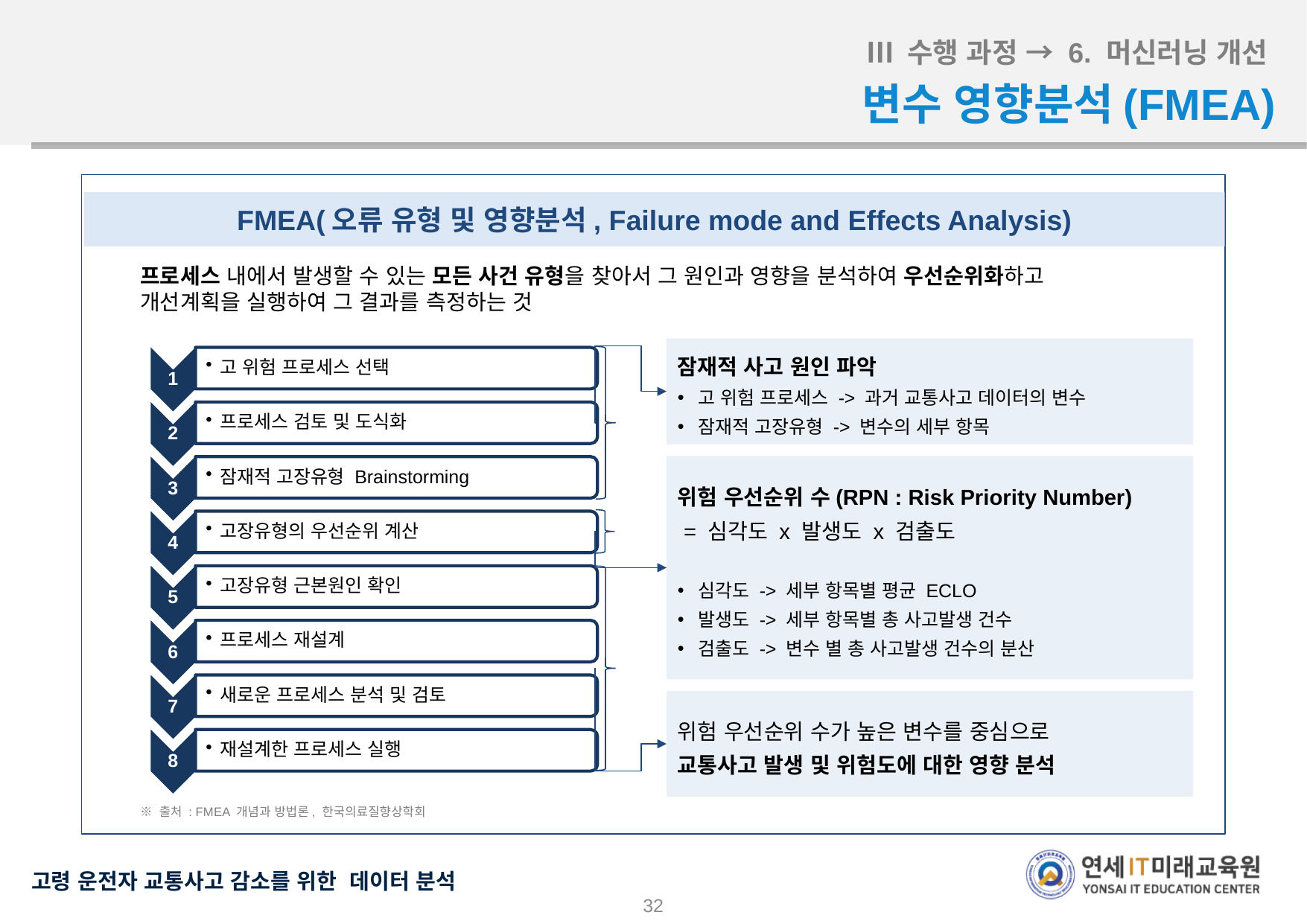

Ⅲ 수행 과정 → 6. 머신러닝 개선
변수 영향분석(FMEA)

FMEA(오류 유형 및 영향분석, Failure mode and Effects Analysis)
프로세스 내에서 발생할 수 있는 모든 사건 유형을 찾아서 그 원인과 영향을 분석하여 우선순위화하고
개선계획을 실행하여 그 결과를 측정하는 것

※ 출처 : FMEA 개념과 방법론, 한국의료질향상학회
잠재적 사고 원인 파악
고 위험 프로세스 -> 과거 교통사고 데이터의 변수
잠재적 고장유형 -> 변수의 세부 항목

1
고 위험 프로세스 선택
2
프로세스 검토 및 도식화
3
잠재적 고장유형 Brainstorming
4
고장유형의 우선순위 계산
5
고장유형 근본원인 확인
6
프로세스 재설계
7
새로운 프로세스 분석 및 검토
8
재설계한 프로세스 실행
위험 우선순위 수(RPN : Risk Priority Number)
 = 심각도 x 발생도 x 검출도

심각도 -> 세부 항목별 평균 ECLO
발생도 -> 세부 항목별 총 사고발생 건수
검출도 -> 변수 별 총 사고발생 건수의 분산

위험 우선순위 수가 높은 변수를 중심으로
교통사고 발생 및 위험도에 대한 영향 분석
32